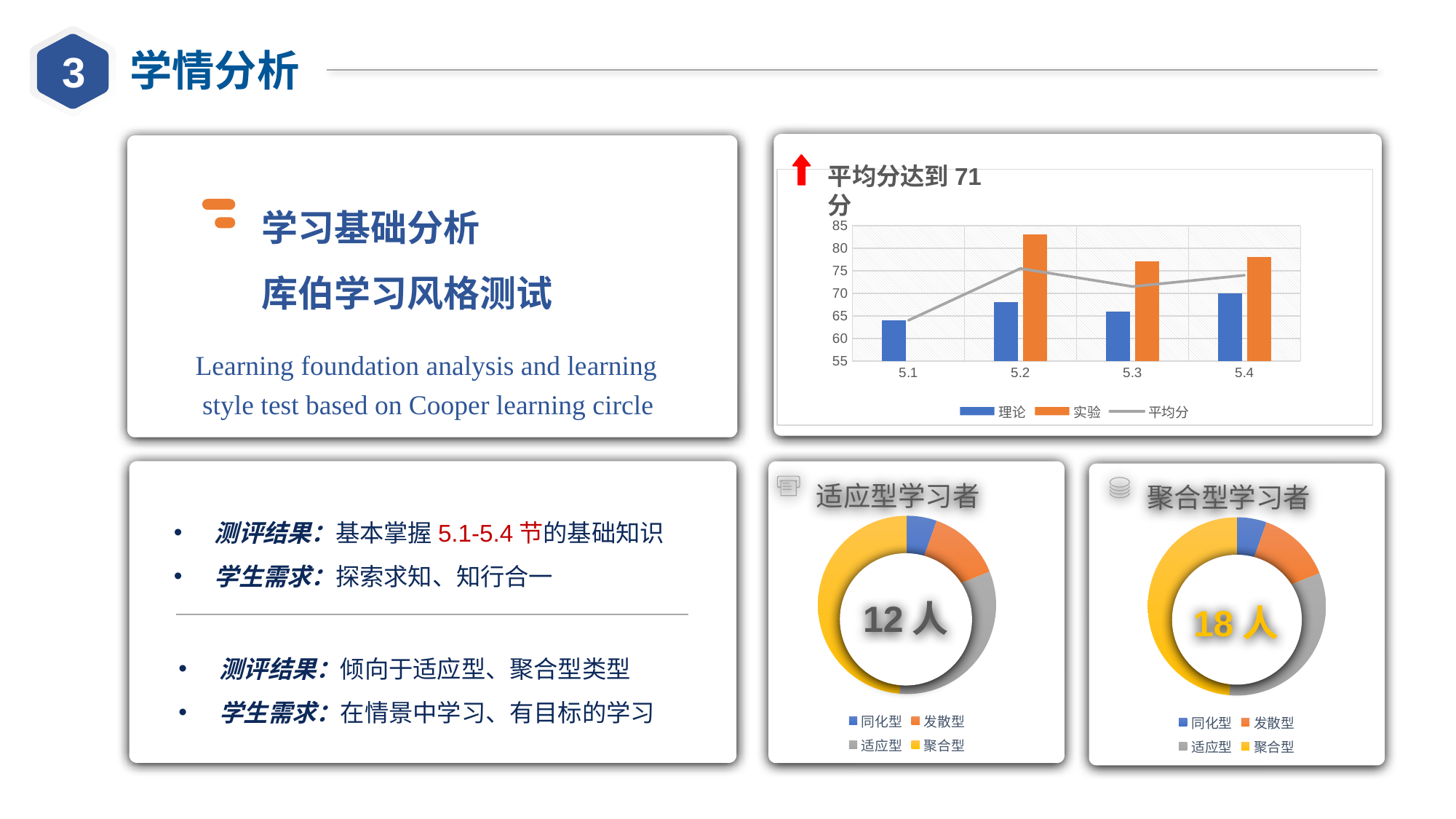

3
学情分析

平均分达到71分

### Chart

| Category | 理论 | 实验 | 平均分 |
|---|---|---|---|
| 5.0999999999999996 | 64.0 | 0.0 | 64.0 |
| 5.2 | 68.0 | 83.0 | 75.5 |
| 5.3 | 66.0 | 77.0 | 71.5 |
| 5.4 | 70.0 | 78.0 | 74.0 |
学习基础分析
库伯学习风格测试

Learning foundation analysis and learning
 style test based on Cooper learning circle

聚合型学习者

### Chart

| Category | Sales |
|---|---|
| 同化型 | 2.0 |
| 发散型 | 5.0 |
| 适应型 | 12.0 |
| 聚合型 | 18.0 |
18人
适应型学习者

### Chart

| Category | Sales |
|---|---|
| 同化型 | 2.0 |
| 发散型 | 5.0 |
| 适应型 | 12.0 |
| 聚合型 | 18.0 |
12人
测评结果：基本掌握5.1-5.4节的基础知识
学生需求：探索求知、知行合一
测评结果：倾向于适应型、聚合型类型
学生需求：在情景中学习、有目标的学习